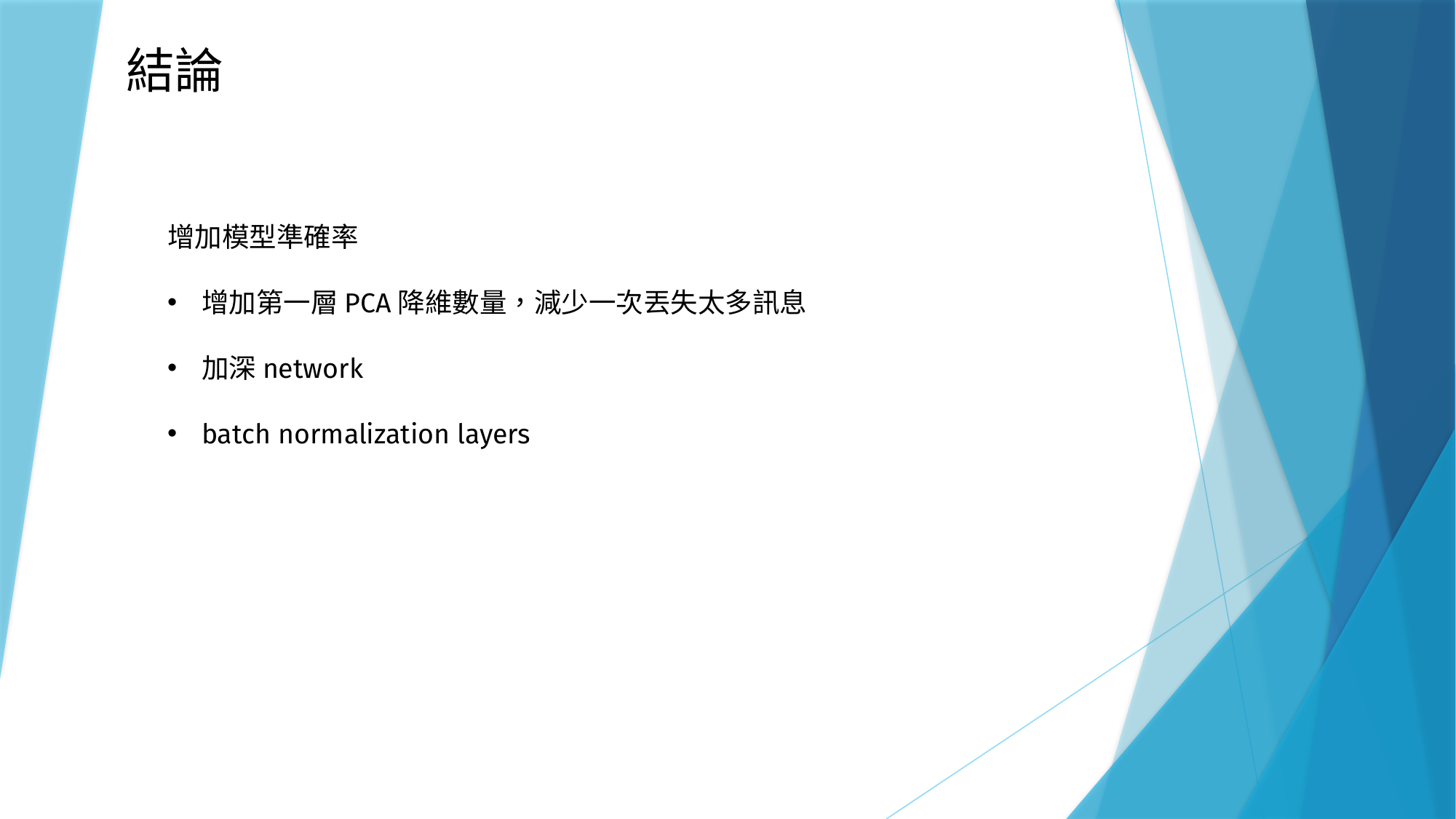

結論
增加模型準確率
增加第一層PCA降維數量，減少一次丟失太多訊息
加深network
batch normalization layers